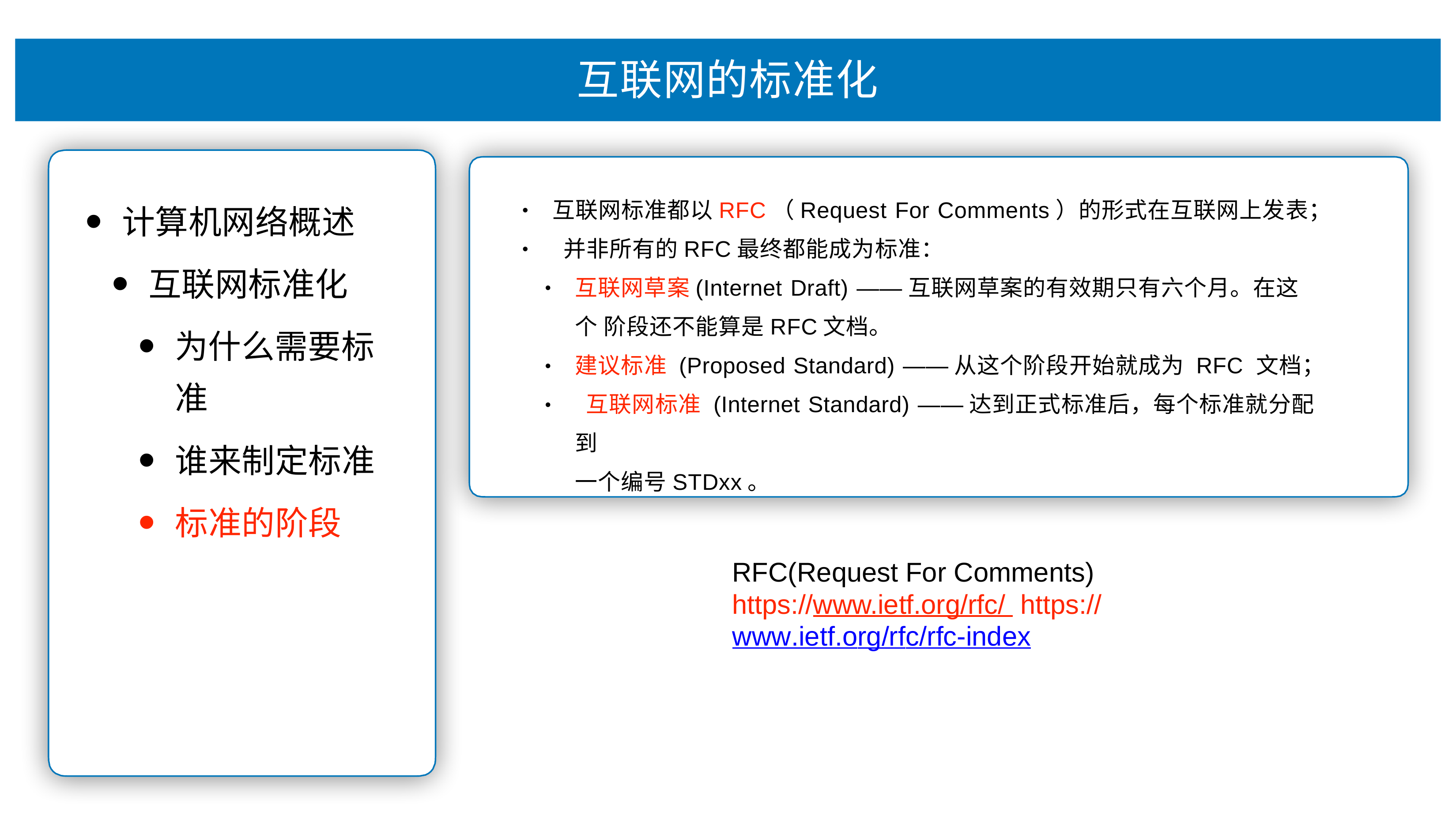

# 互联⽹的标准化

互联⽹标准都以RFC（Request For Comments）的形式在互联⽹上发表；  并⾮所有的RFC最终都能成为标准：
互联⽹草案(Internet Draft) ——互联⽹草案的有效期只有六个⽉。在这个 阶段还不能算是RFC⽂档。
建议标准 (Proposed Standard) ——从这个阶段开始就成为 RFC ⽂档；  互联⽹标准 (Internet Standard) ——达到正式标准后，每个标准就分配到
⼀个编号STDxx。
计算机⽹络概述
互联⽹标准化
为什么需要标 准
谁来制定标准
标准的阶段
•
•
•
•
•
RFC(Request For Comments)  https://www.ietf.org/rfc/  https://www.ietf.org/rfc/rfc-index